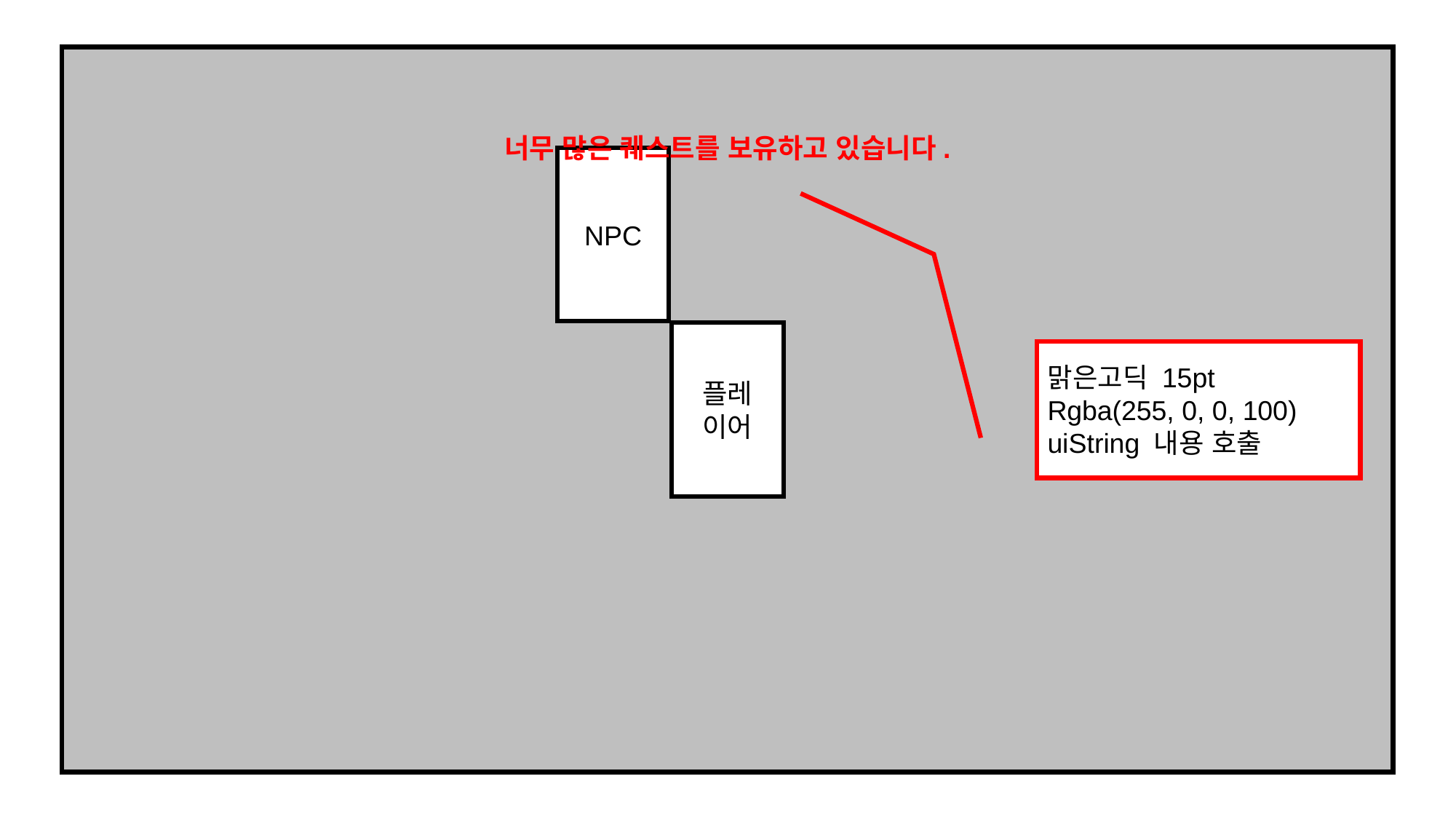

너무 많은 퀘스트를 보유하고 있습니다.
NPC
플레
이어
맑은고딕 15pt
Rgba(255, 0, 0, 100)
uiString 내용 호출